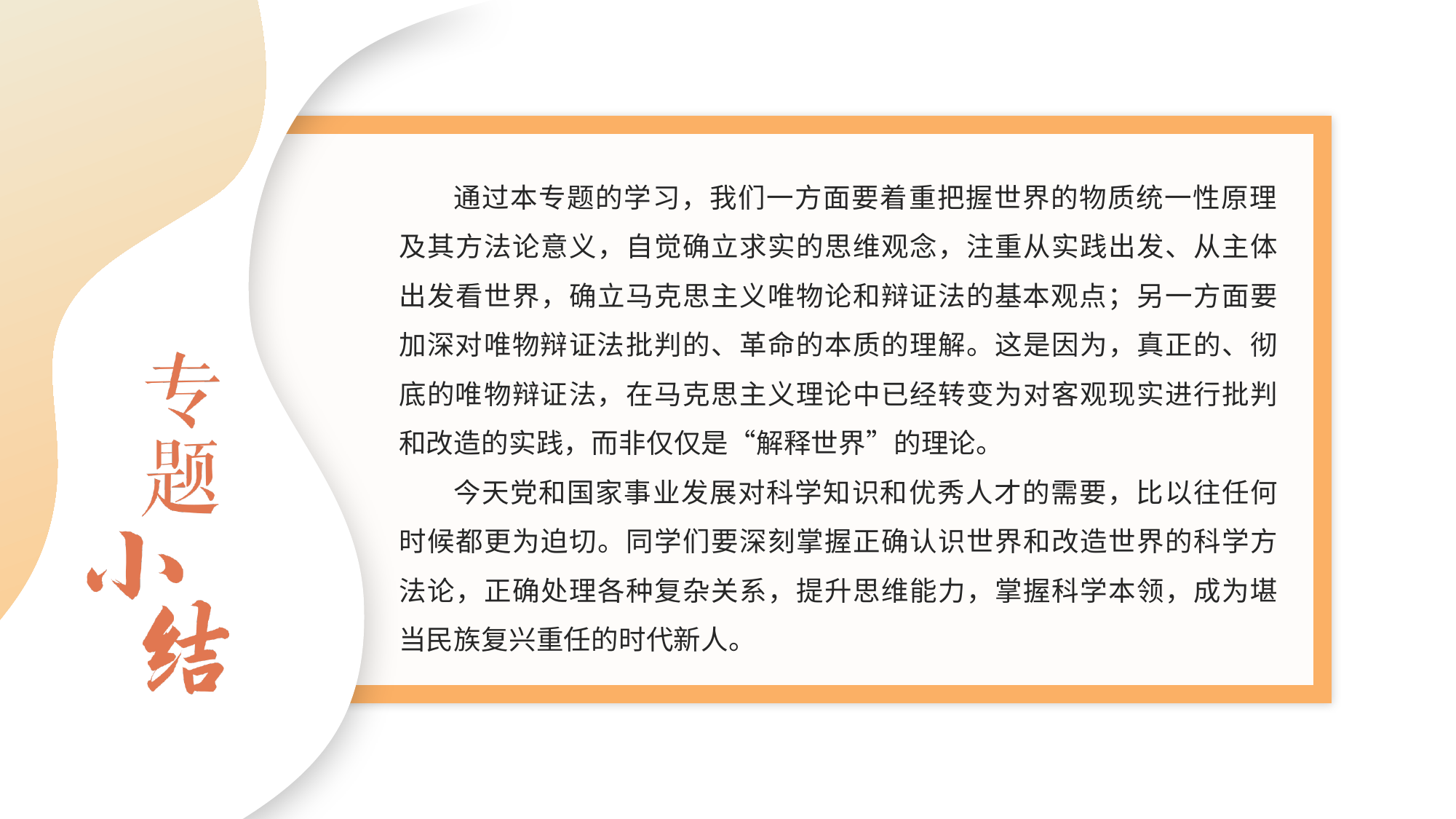

通过本专题的学习，我们一方面要着重把握世界的物质统一性原理及其方法论意义，自觉确立求实的思维观念，注重从实践出发、从主体出发看世界，确立马克思主义唯物论和辩证法的基本观点；另一方面要加深对唯物辩证法批判的、革命的本质的理解。这是因为，真正的、彻底的唯物辩证法，在马克思主义理论中已经转变为对客观现实进行批判和改造的实践，而非仅仅是“解释世界”的理论。
今天党和国家事业发展对科学知识和优秀人才的需要，比以往任何时候都更为迫切。同学们要深刻掌握正确认识世界和改造世界的科学方法论，正确处理各种复杂关系，提升思维能力，掌握科学本领，成为堪当民族复兴重任的时代新人。